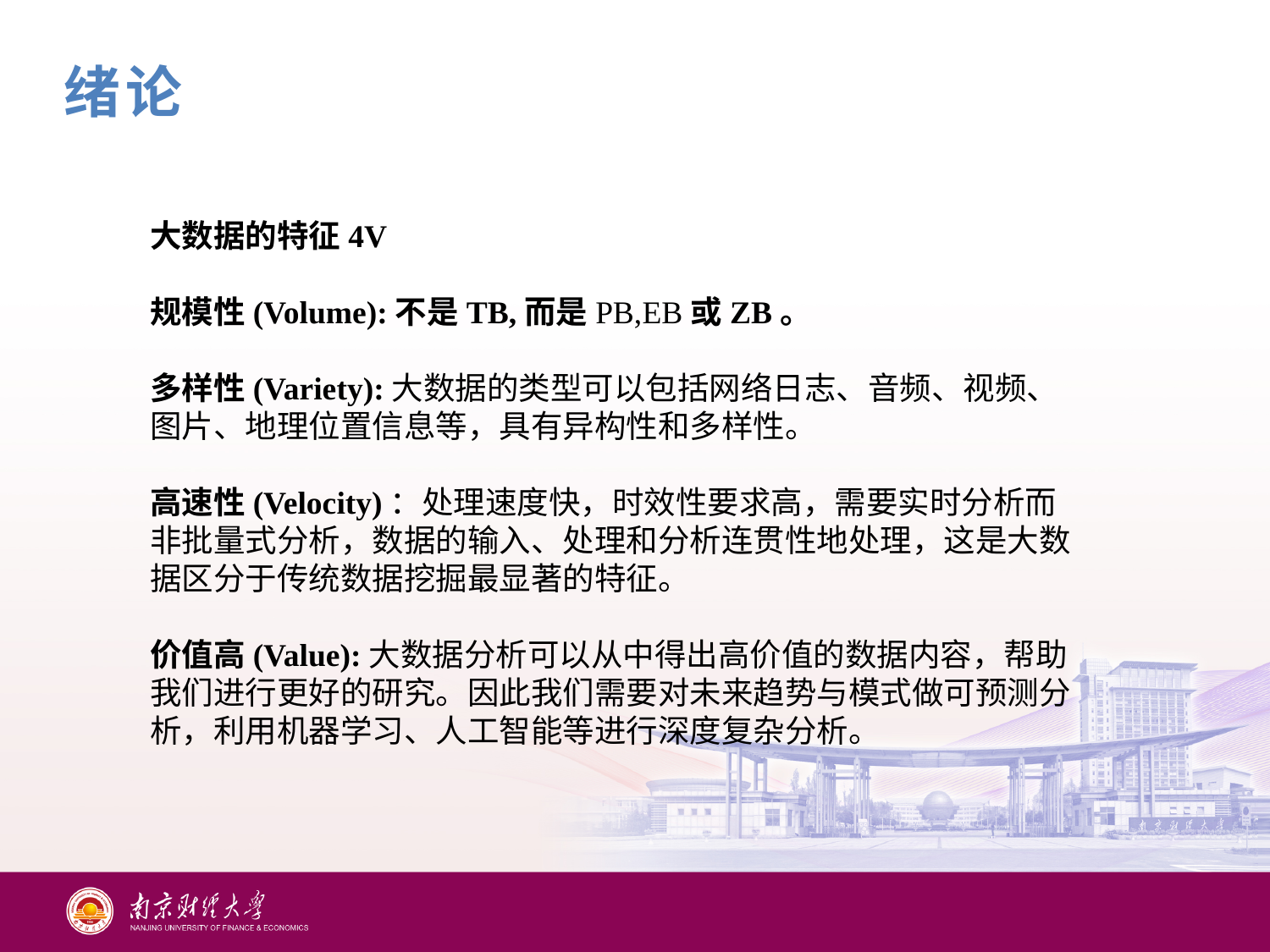

绪论

大数据的特征4V
规模性(Volume):不是TB,而是PB,EB或ZB。
多样性(Variety):大数据的类型可以包括网络日志、音频、视频、图片、地理位置信息等，具有异构性和多样性。
高速性(Velocity)：处理速度快，时效性要求高，需要实时分析而非批量式分析，数据的输入、处理和分析连贯性地处理，这是大数据区分于传统数据挖掘最显著的特征。
价值高(Value):大数据分析可以从中得出高价值的数据内容，帮助我们进行更好的研究。因此我们需要对未来趋势与模式做可预测分析，利用机器学习、人工智能等进行深度复杂分析。